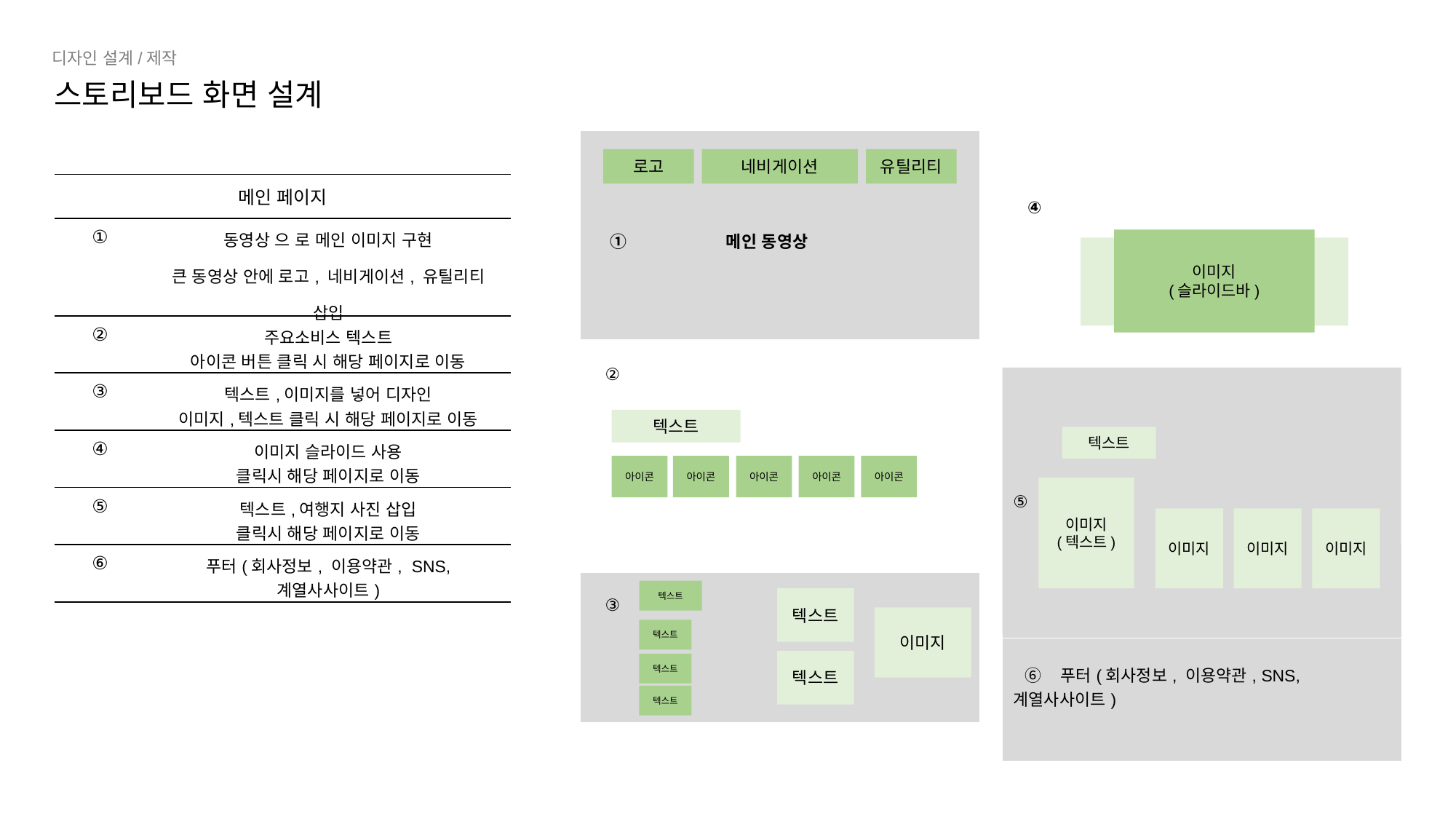

디자인 설계/제작
스토리보드 화면 설계
| ① 메인 동영상 |
| --- |
| ② |
| ③ |
로고
네비게이션
유틸리티
| 메인 페이지 |  |
| --- | --- |
| ① | 동영상 으 로 메인 이미지 구현 큰 동영상 안에 로고, 네비게이션, 유틸리티 삽입 |
| ② | 주요소비스 텍스트 아이콘 버튼 클릭 시 해당 페이지로 이동 |
| ③ | 텍스트,이미지를 넣어 디자인 이미지,텍스트 클릭 시 해당 페이지로 이동 |
| ④ | 이미지 슬라이드 사용 클릭시 해당 페이지로 이동 |
| ⑤ | 텍스트,여행지 사진 삽입 클릭시 해당 페이지로 이동 |
| ⑥ | 푸터(회사정보, 이용약관, SNS, 계열사사이트) |
| ④ |
| --- |
| ⑤ 슬로건 텍스트 |
| ⑥ 푸터(회사정보, 이용약관, SNS, 계열사사이트) |
이미지
(슬라이드바)

⑤
텍스트
아이콘
아이콘
아이콘
아이콘
아이콘
텍스트
이미지
(텍스트)
이미지
이미지
이미지
텍스트
텍스트
이미지
텍스트
텍스트
텍스트
텍스트